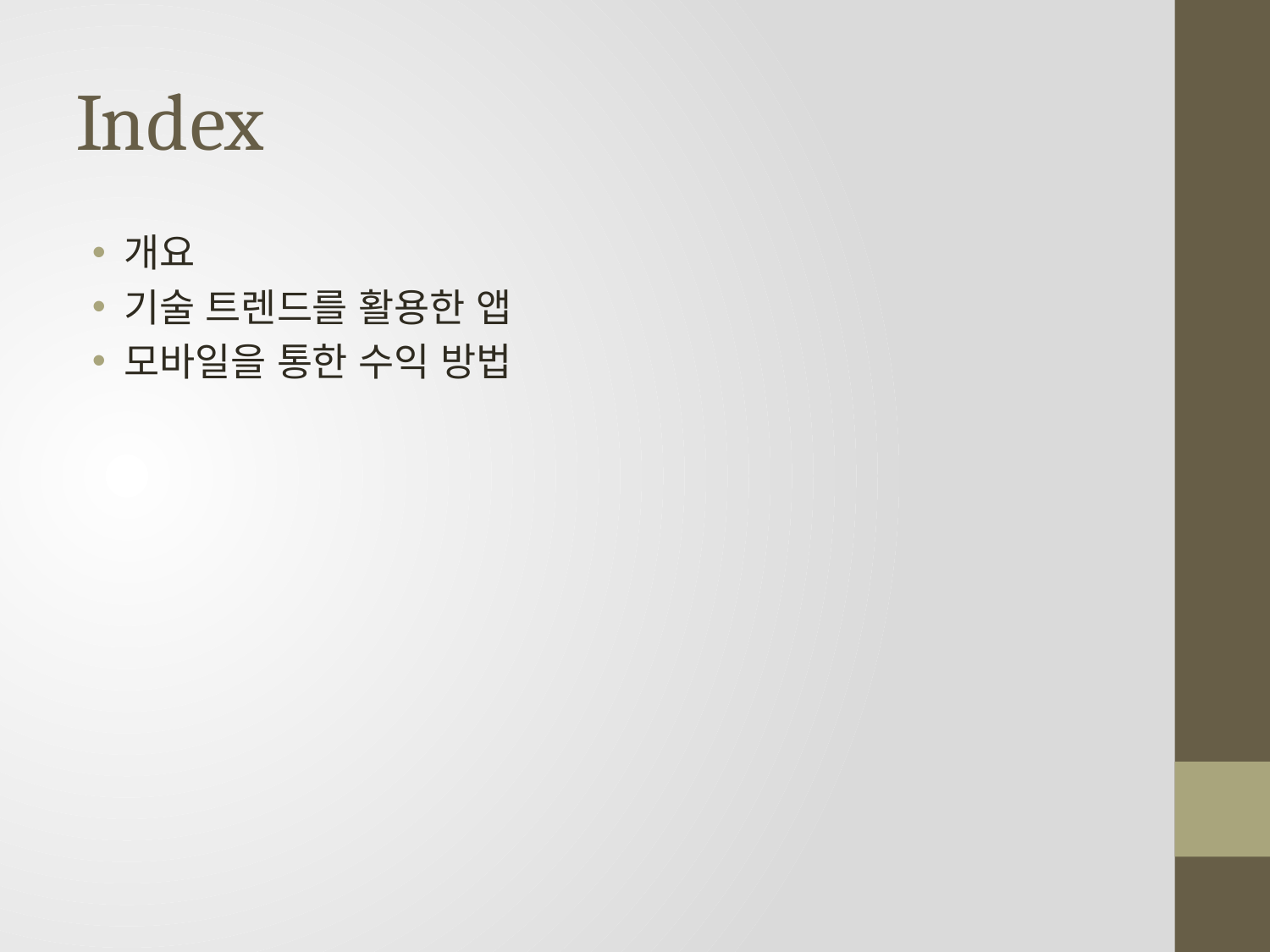

# Index
개요
기술 트렌드를 활용한 앱
모바일을 통한 수익 방법